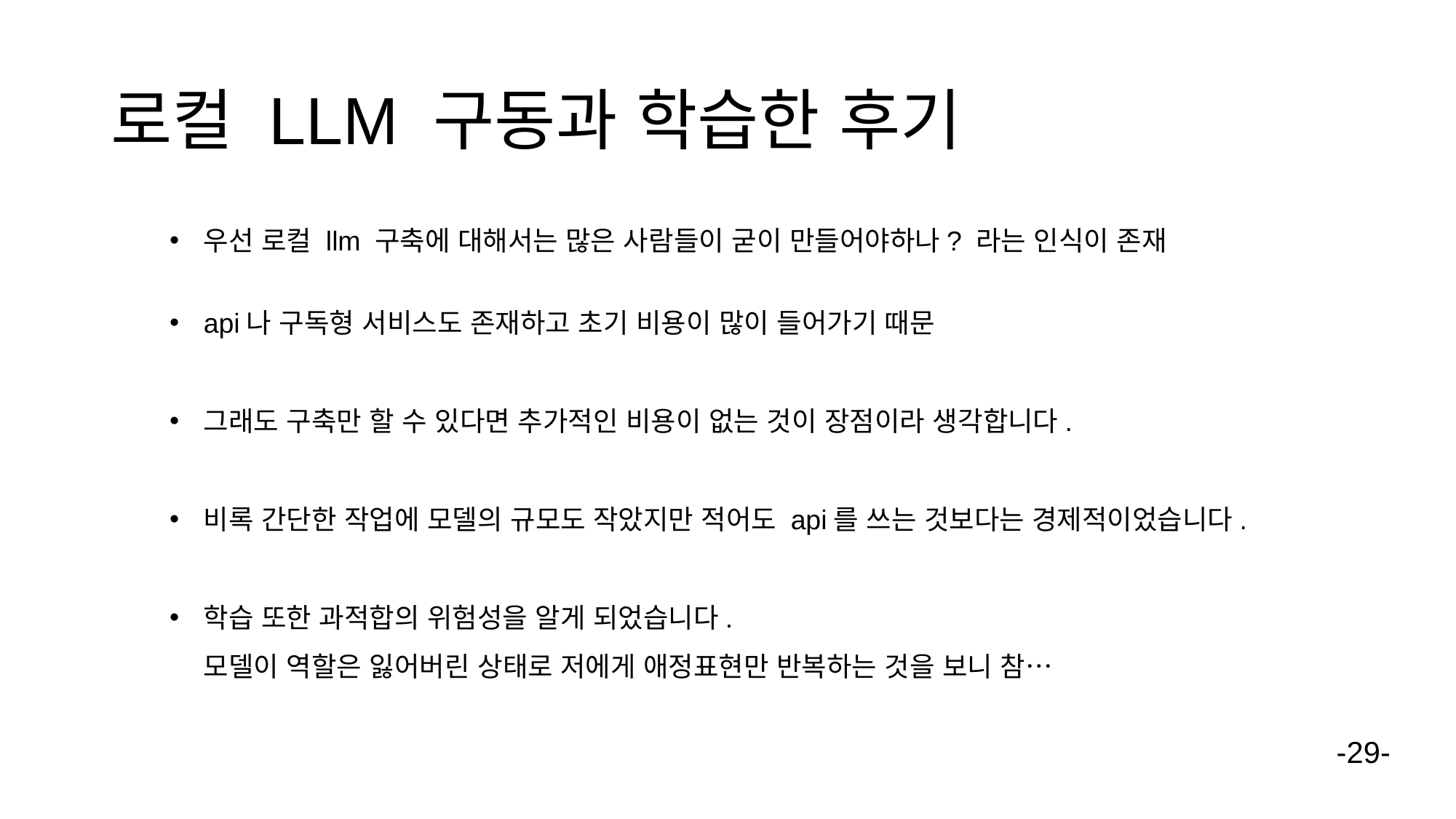

# 로컬 LLM 구동과 학습한 후기
우선 로컬 llm 구축에 대해서는 많은 사람들이 굳이 만들어야하나? 라는 인식이 존재
api나 구독형 서비스도 존재하고 초기 비용이 많이 들어가기 때문

그래도 구축만 할 수 있다면 추가적인 비용이 없는 것이 장점이라 생각합니다.

비록 간단한 작업에 모델의 규모도 작았지만 적어도 api를 쓰는 것보다는 경제적이었습니다.

학습 또한 과적합의 위험성을 알게 되었습니다.
모델이 역할은 잃어버린 상태로 저에게 애정표현만 반복하는 것을 보니 참…
-29-